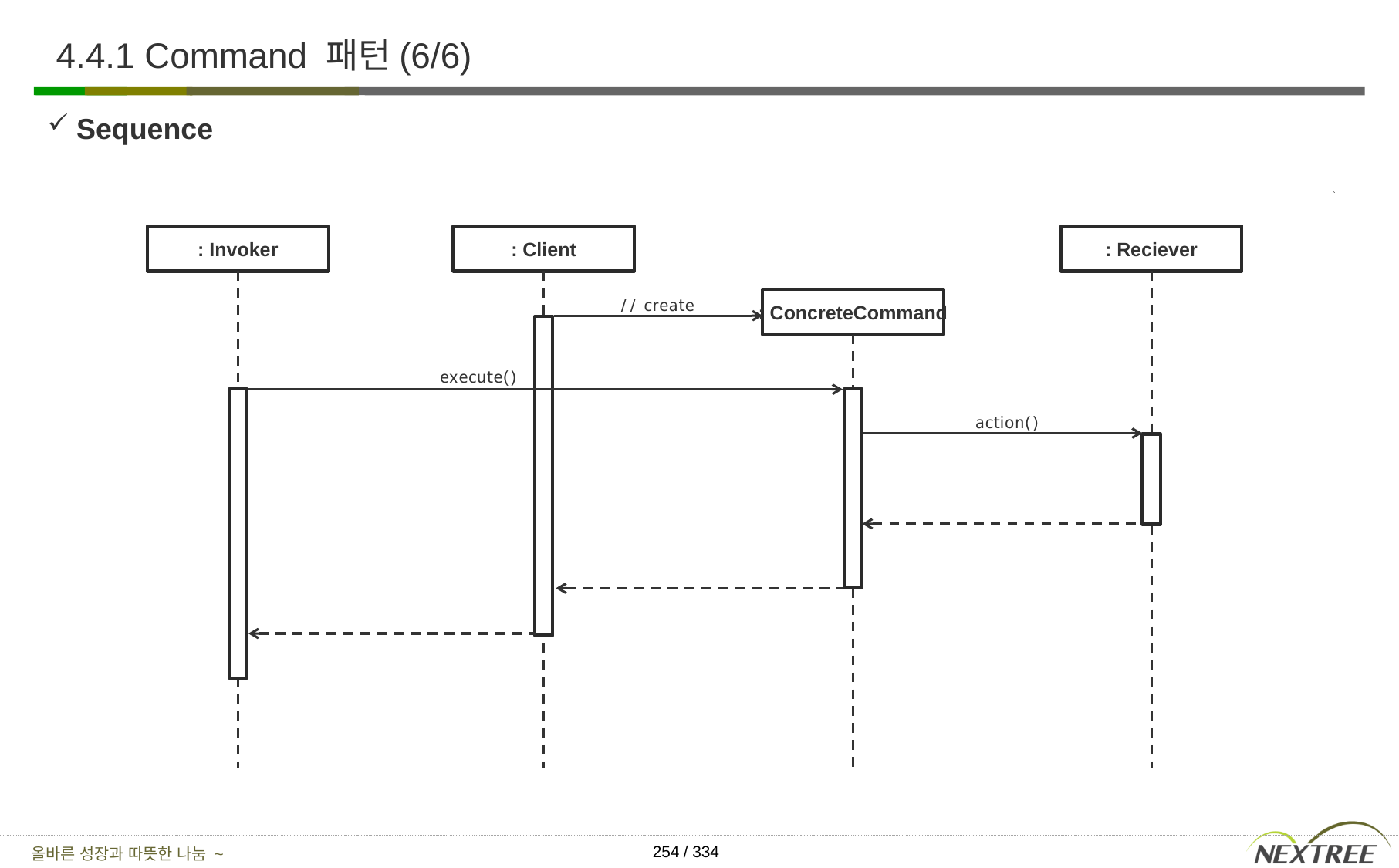

# 4.4.1 Command 패턴(6/6)
Sequence
: Invoker
: Client
: Reciever
// create
: ConcreteCommand

execute()

action()